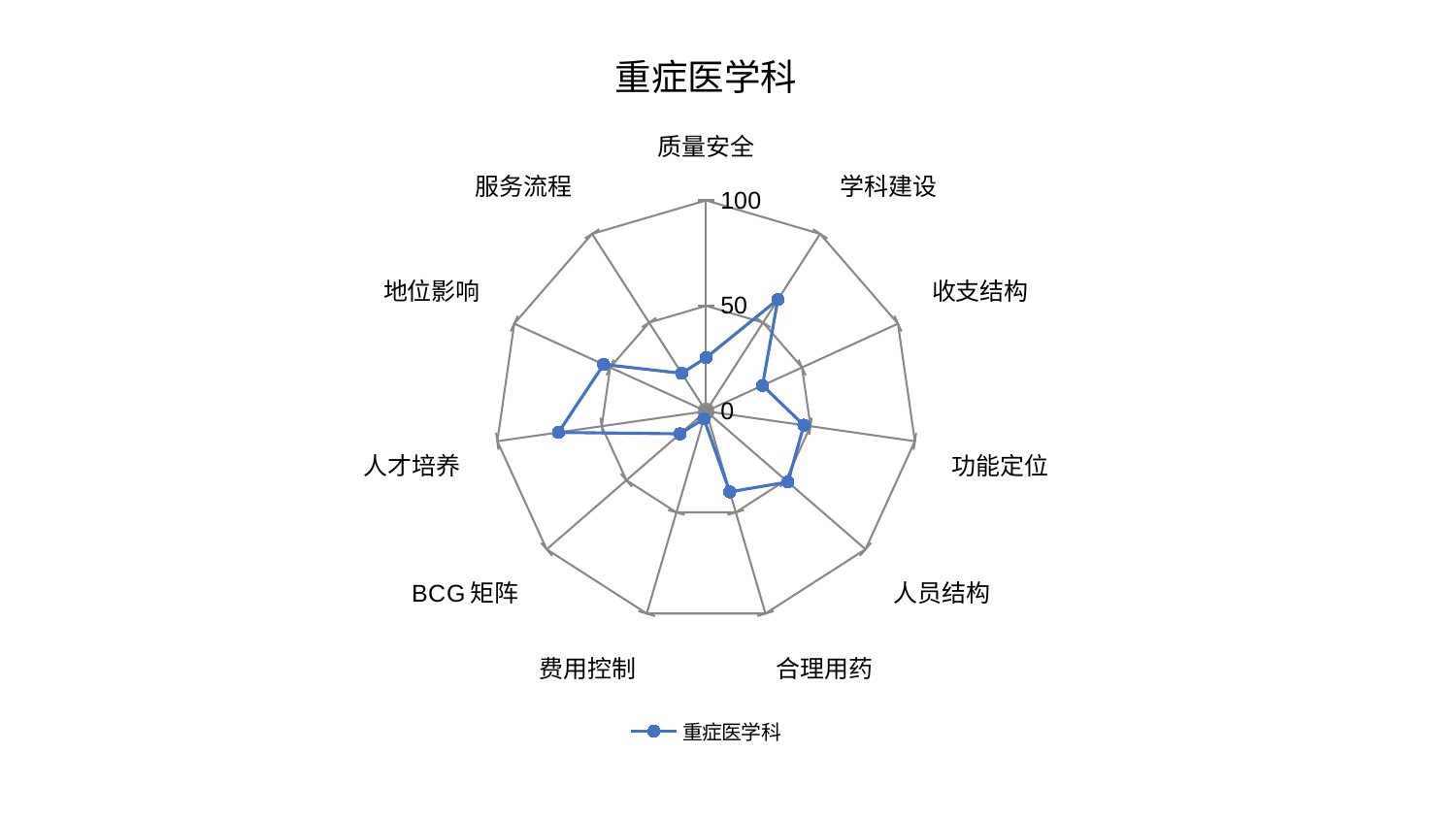

### Chart: 重症医学科

| Category | 重症医学科 |
|---|---|
| 质量安全 | 25.387795204788944 |
| 学科建设 | 62.96690803068102 |
| 收支结构 | 29.40191603544622 |
| 功能定位 | 46.88564694754451 |
| 人员结构 | 51.26890750529046 |
| 合理用药 | 39.8552670334418 |
| 费用控制 | 3.7543797907048386 |
| BCG矩阵 | 16.374669931589537 |
| 人才培养 | 70.73844100047283 |
| 地位影响 | 53.389273314738546 |
| 服务流程 | 21.387325298835194 |
125